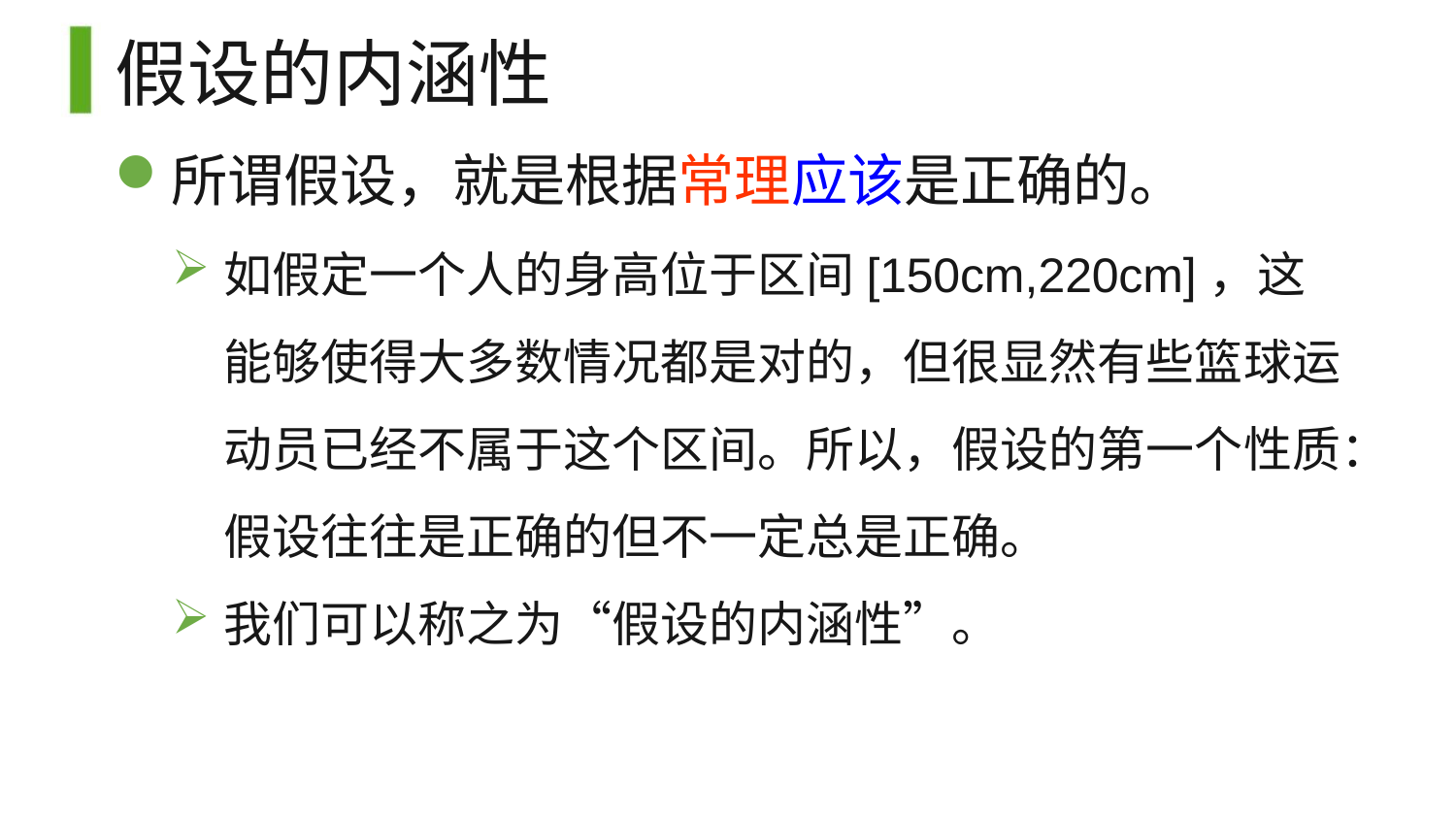

# 假设的内涵性
所谓假设，就是根据常理应该是正确的。
如假定一个人的身高位于区间[150cm,220cm]，这 能够使得大多数情况都是对的，但很显然有些篮球运
动员已经不属于这个区间。所以，假设的第一个性质： 假设往往是正确的但不一定总是正确。
我们可以称之为“假设的内涵性”。